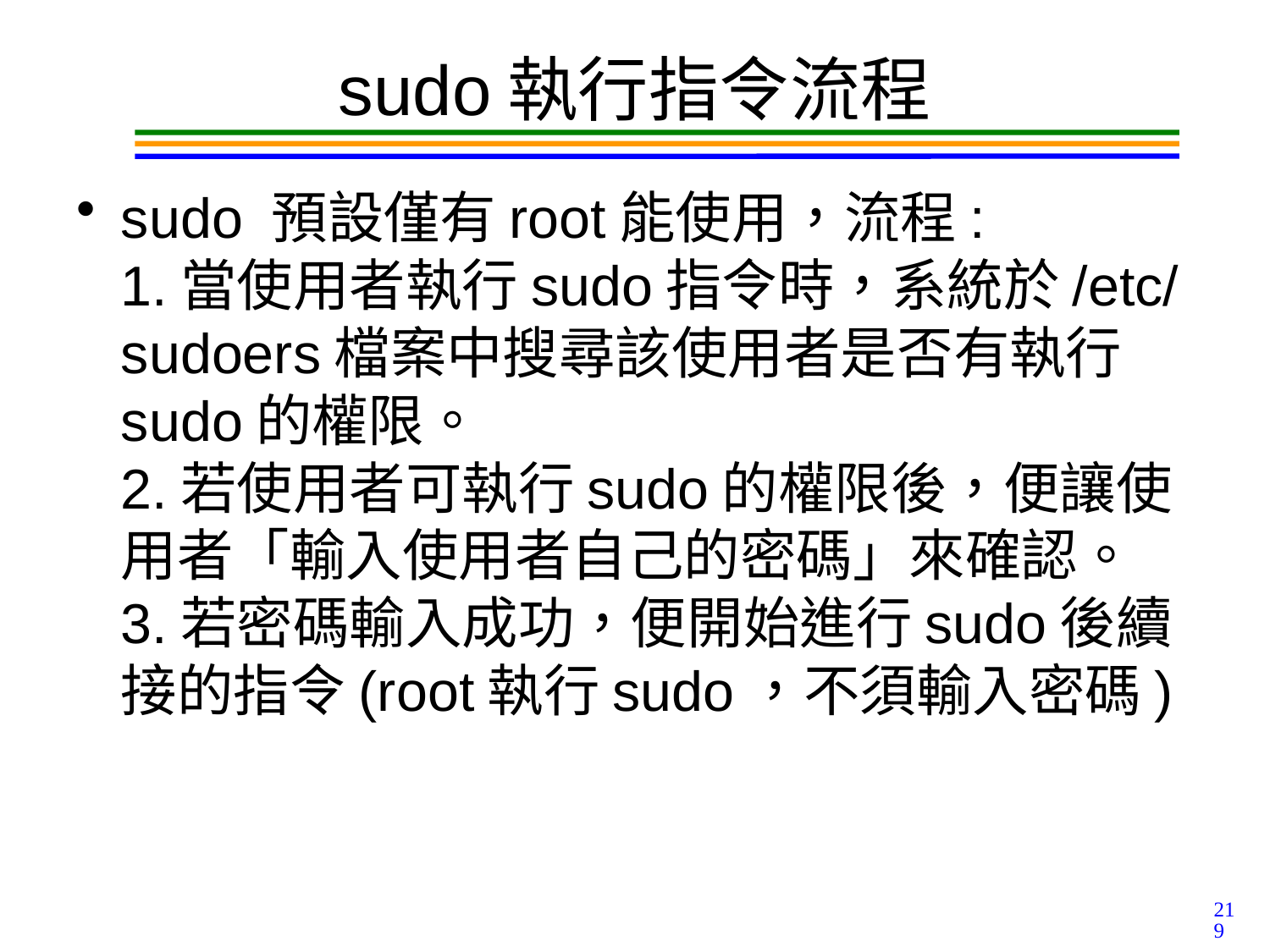

# sudo執行指令流程
sudo 預設僅有root能使用，流程:
1.當使用者執行sudo指令時，系統於/etc/sudoers檔案中搜尋該使用者是否有執行sudo的權限。
2.若使用者可執行sudo的權限後，便讓使用者「輸入使用者自己的密碼」來確認。
3.若密碼輸入成功，便開始進行sudo後續接的指令(root執行sudo，不須輸入密碼)

219